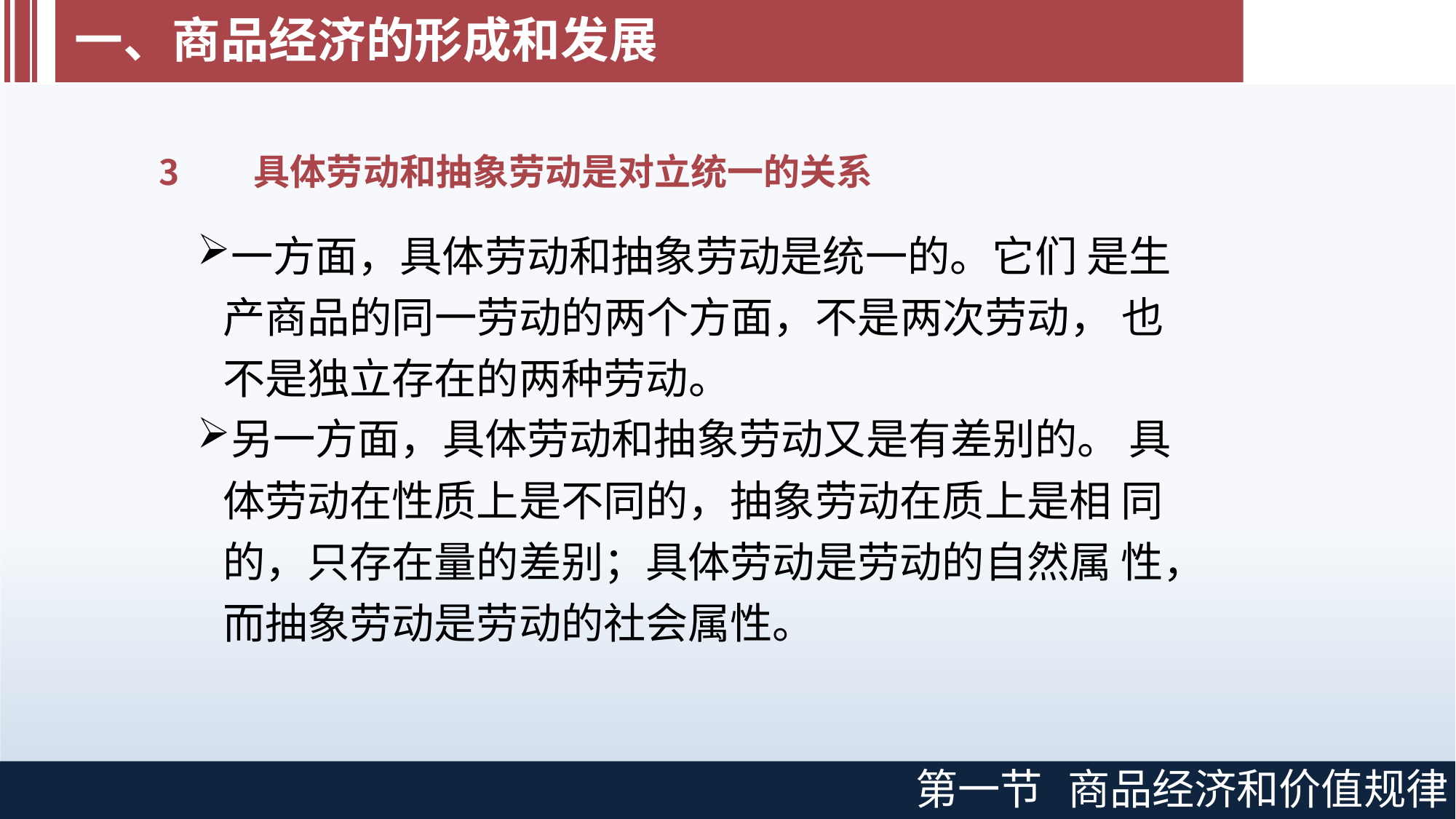

# 一、商品经济的形成和发展

具体劳动和抽象劳动是对立统一的关系
一方面，具体劳动和抽象劳动是统一的。它们 是生产商品的同一劳动的两个方面，不是两次劳动， 也不是独立存在的两种劳动。
另一方面，具体劳动和抽象劳动又是有差别的。 具体劳动在性质上是不同的，抽象劳动在质上是相 同的，只存在量的差别；具体劳动是劳动的自然属 性，而抽象劳动是劳动的社会属性。
第一节
商品经济和价值规律